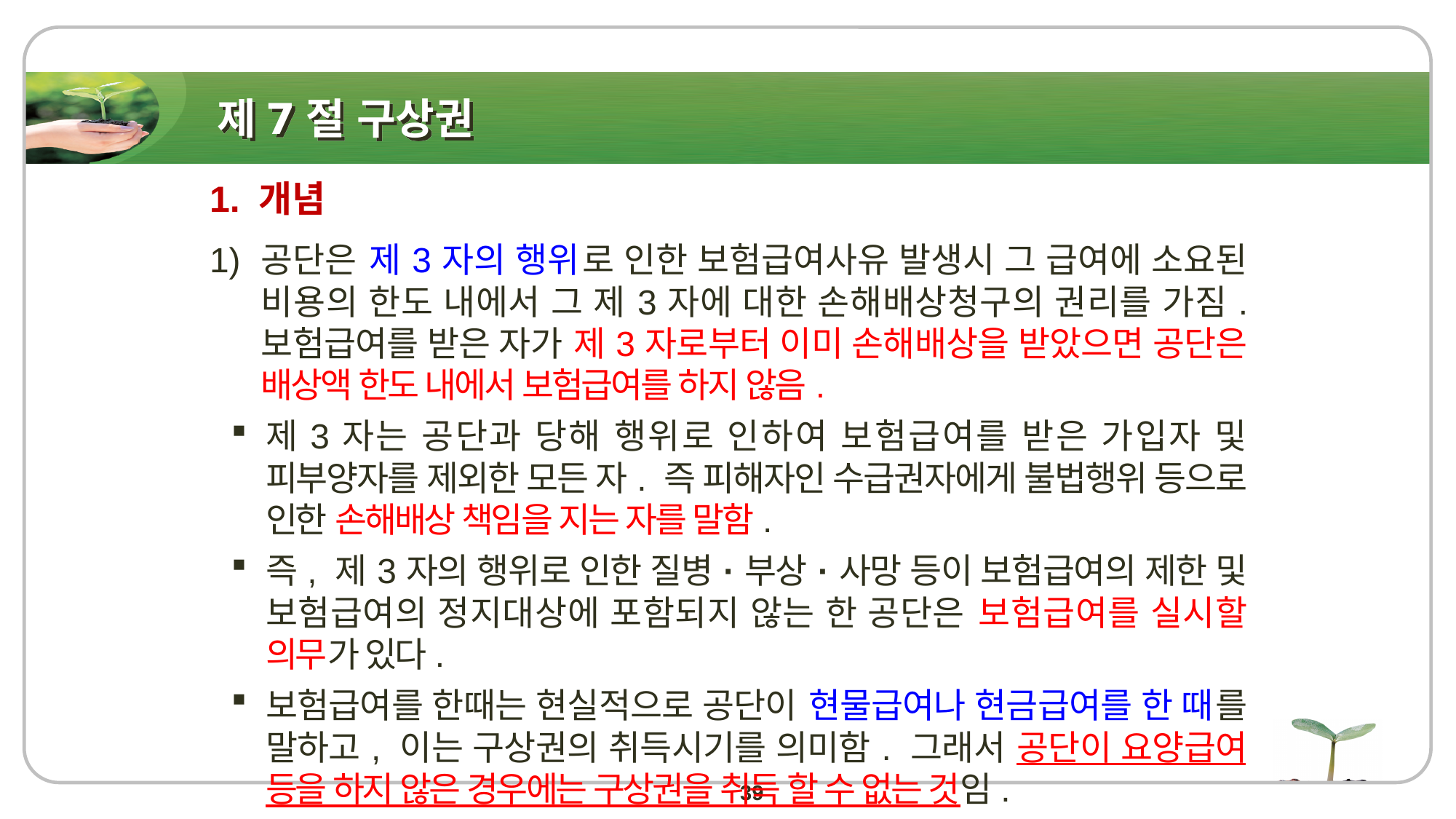

# 제7절 구상권
1. 개념
공단은 제3자의 행위로 인한 보험급여사유 발생시 그 급여에 소요된 비용의 한도 내에서 그 제3자에 대한 손해배상청구의 권리를 가짐. 보험급여를 받은 자가 제3자로부터 이미 손해배상을 받았으면 공단은 배상액 한도 내에서 보험급여를 하지 않음.
제3자는 공단과 당해 행위로 인하여 보험급여를 받은 가입자 및 피부양자를 제외한 모든 자. 즉 피해자인 수급권자에게 불법행위 등으로 인한 손해배상 책임을 지는 자를 말함.
즉, 제3자의 행위로 인한 질병·부상·사망 등이 보험급여의 제한 및 보험급여의 정지대상에 포함되지 않는 한 공단은 보험급여를 실시할 의무가 있다.
보험급여를 한때는 현실적으로 공단이 현물급여나 현금급여를 한 때를 말하고, 이는 구상권의 취득시기를 의미함. 그래서 공단이 요양급여 등을 하지 않은 경우에는 구상권을 취득 할 수 없는 것임.

39